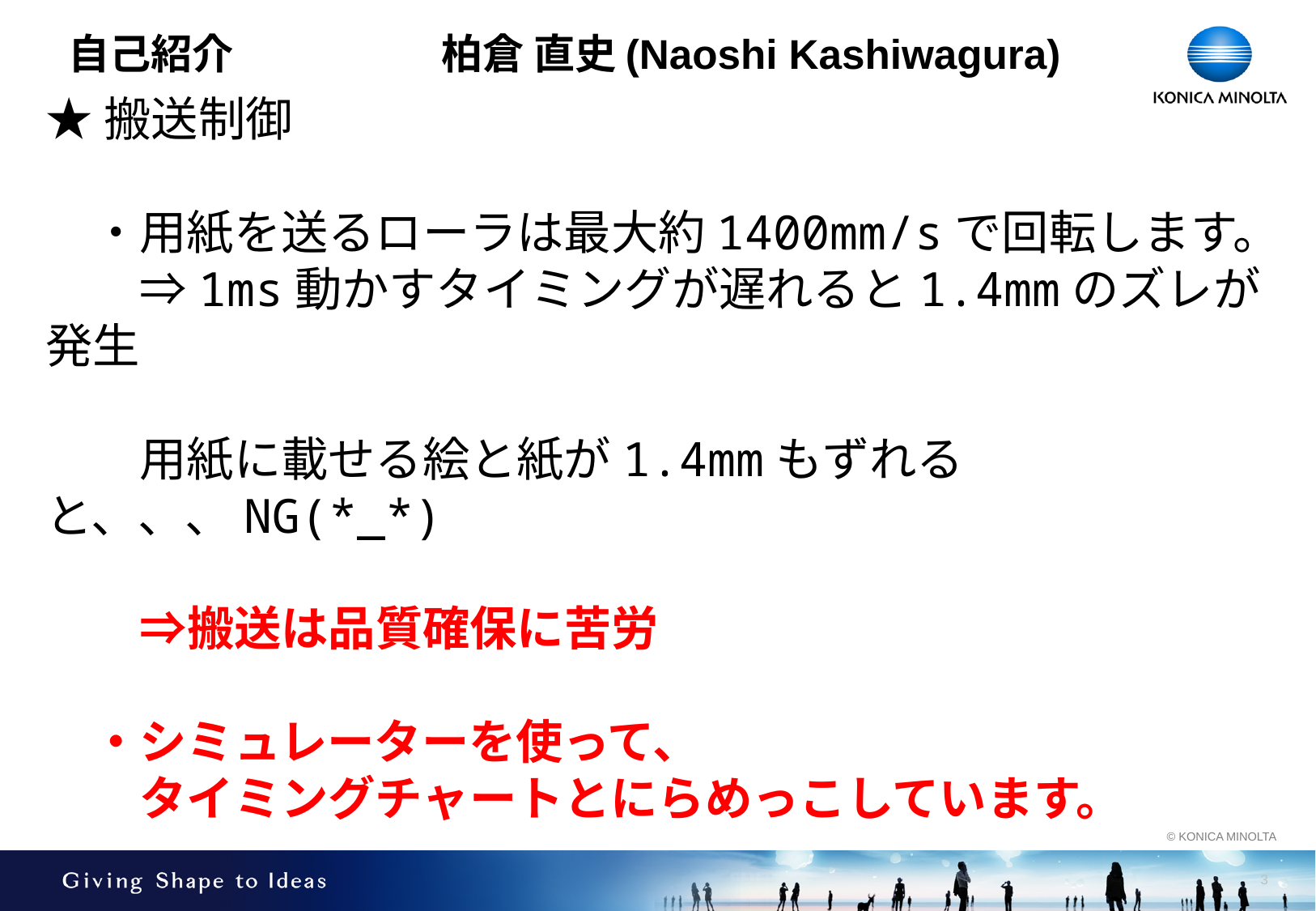

# 自己紹介　　　　　柏倉 直史(Naoshi Kashiwagura)
★搬送制御

　・用紙を送るローラは最大約1400mm/sで回転します。
　　⇒1ms動かすタイミングが遅れると1.4mmのズレが発生

　　用紙に載せる絵と紙が1.4mmもずれると、、、NG(*_*)

　　⇒搬送は品質確保に苦労

　・シミュレーターを使って、
　　タイミングチャートとにらめっこしています。

3